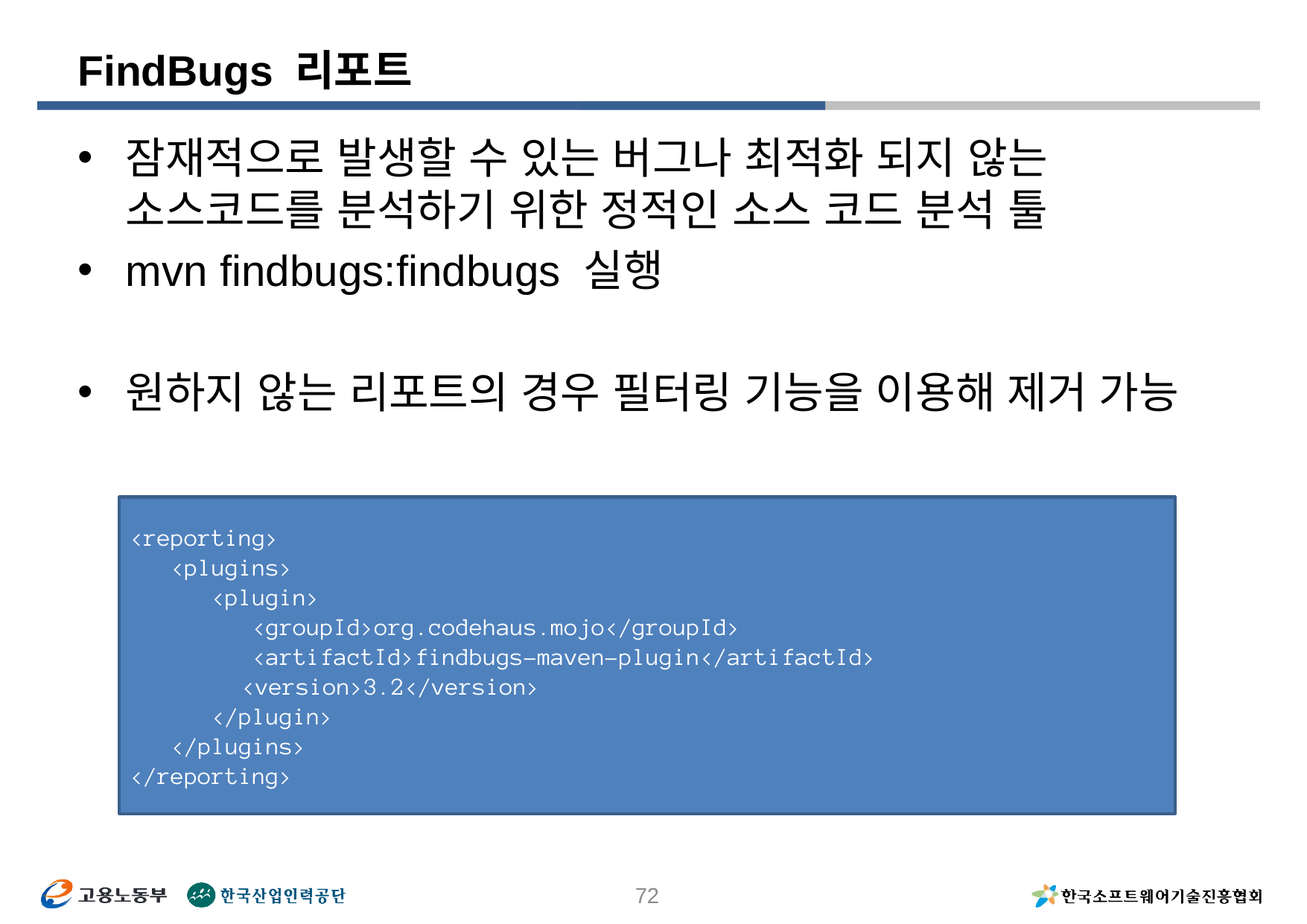

# FindBugs 리포트
잠재적으로 발생할 수 있는 버그나 최적화 되지 않는 소스코드를 분석하기 위한 정적인 소스 코드 분석 툴
mvn findbugs:findbugs 실행

원하지 않는 리포트의 경우 필터링 기능을 이용해 제거 가능
<reporting>
   <plugins>
      <plugin>
         <groupId>org.codehaus.mojo</groupId>
         <artifactId>findbugs-maven-plugin</artifactId>
	<version>3.2</version>
      </plugin>
   </plugins>
</reporting>
72